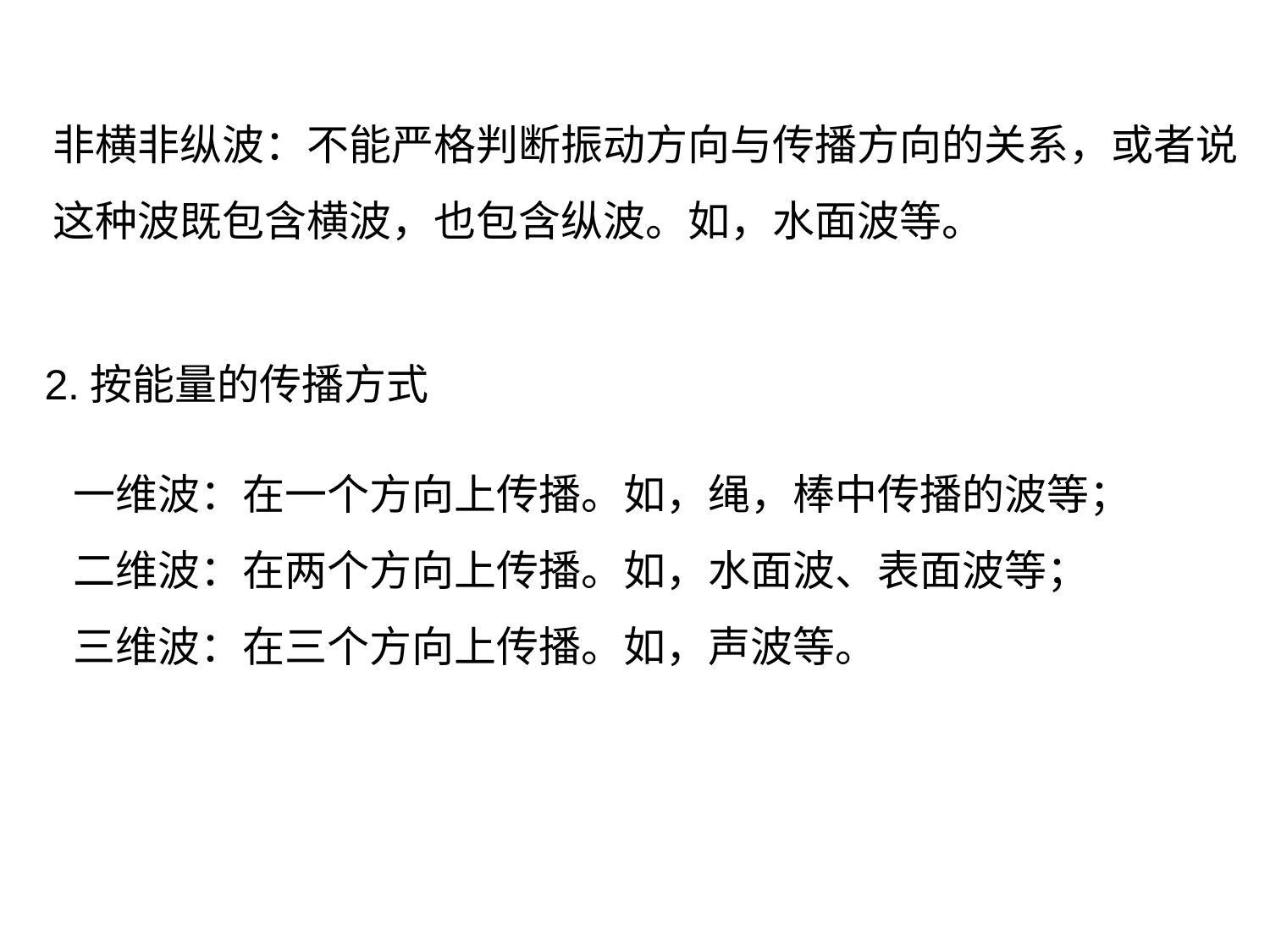

非横非纵波：不能严格判断振动方向与传播方向的关系，或者说这种波既包含横波，也包含纵波。如，水面波等。
2.按能量的传播方式
一维波：在一个方向上传播。如，绳，棒中传播的波等；
二维波：在两个方向上传播。如，水面波、表面波等；
三维波：在三个方向上传播。如，声波等。